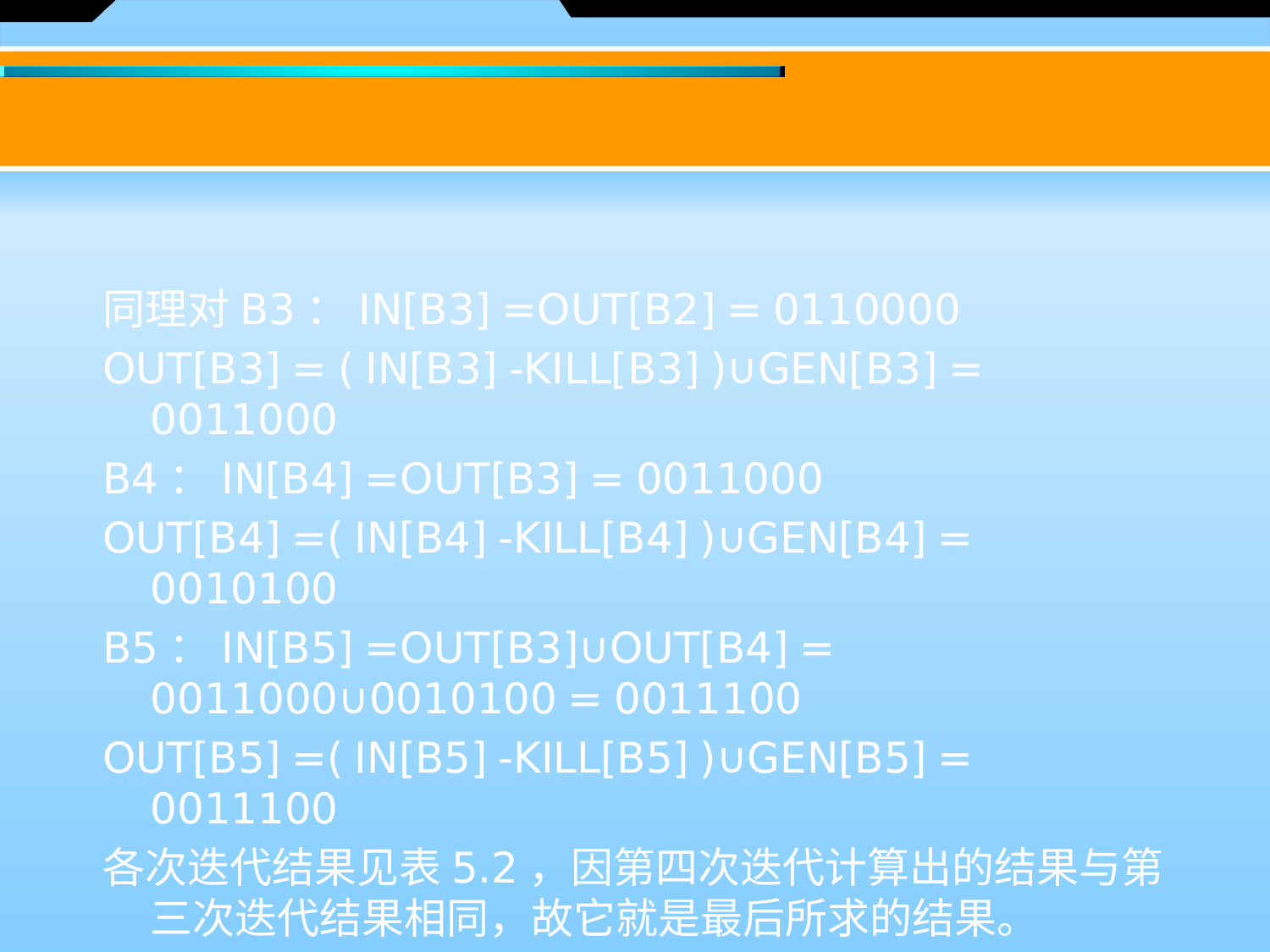

#
同理对B3：IN[B3] =OUT[B2] = 0110000
OUT[B3] = ( IN[B3] -KILL[B3] )∪GEN[B3] = 0011000
B4：IN[B4] =OUT[B3] = 0011000
OUT[B4] =( IN[B4] -KILL[B4] )∪GEN[B4] = 0010100
B5：IN[B5] =OUT[B3]∪OUT[B4] = 0011000∪0010100 = 0011100
OUT[B5] =( IN[B5] -KILL[B5] )∪GEN[B5] = 0011100
各次迭代结果见表5.2，因第四次迭代计算出的结果与第三次迭代结果相同，故它就是最后所求的结果。